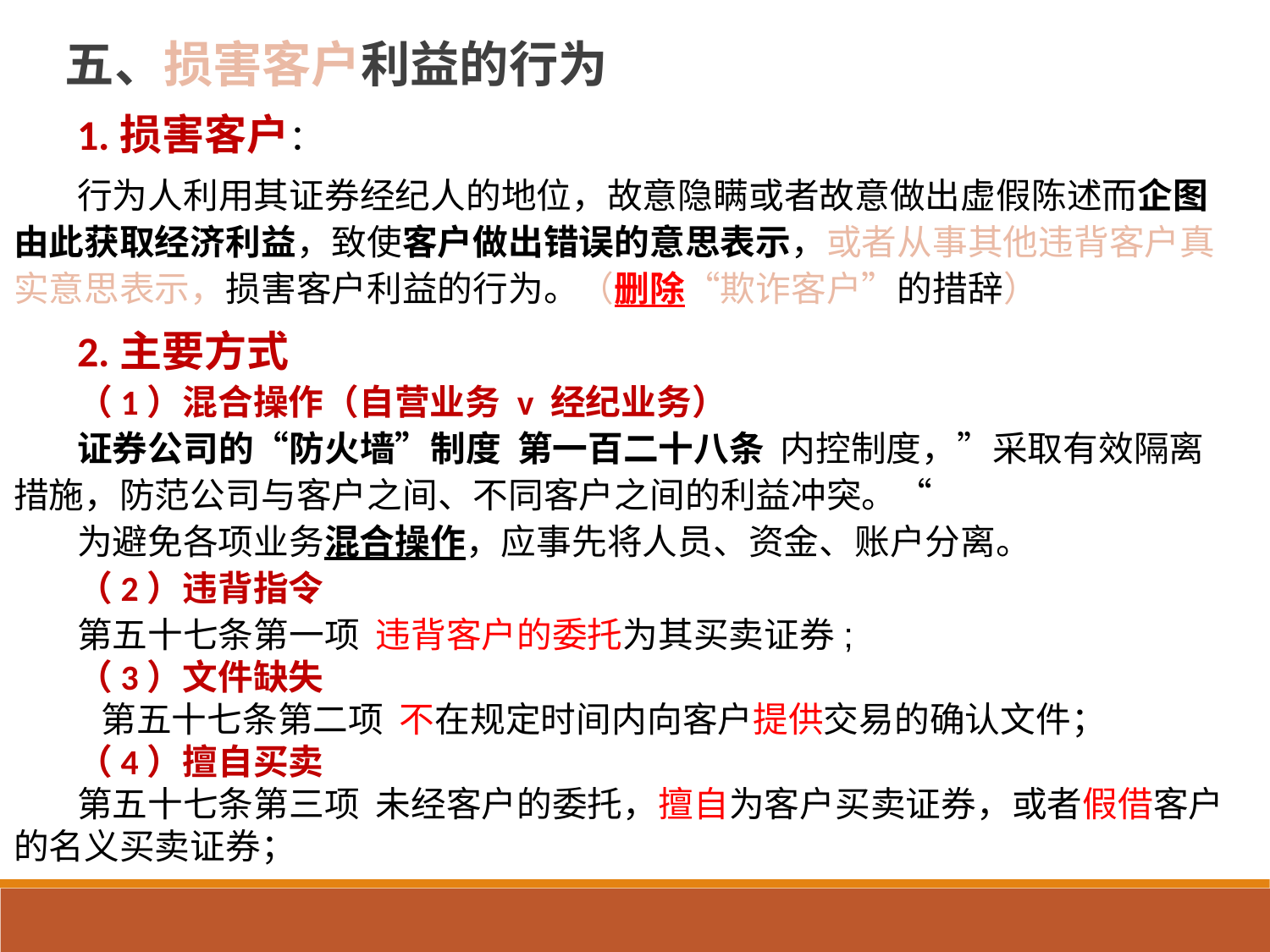

五、损害客户利益的行为
1.损害客户：
行为人利用其证券经纪人的地位，故意隐瞒或者故意做出虚假陈述而企图由此获取经济利益，致使客户做出错误的意思表示，或者从事其他违背客户真实意思表示，损害客户利益的行为。（删除“欺诈客户”的措辞）
2.主要方式
（1）混合操作（自营业务 v 经纪业务）
证券公司的“防火墙”制度  第一百二十八条  内控制度，”采取有效隔离措施，防范公司与客户之间、不同客户之间的利益冲突。“
为避免各项业务混合操作，应事先将人员、资金、账户分离。
（2）违背指令
第五十七条第一项  违背客户的委托为其买卖证券;
（3）文件缺失
  第五十七条第二项  不在规定时间内向客户提供交易的确认文件；
（4）擅自买卖
第五十七条第三项  未经客户的委托，擅自为客户买卖证券，或者假借客户的名义买卖证券；